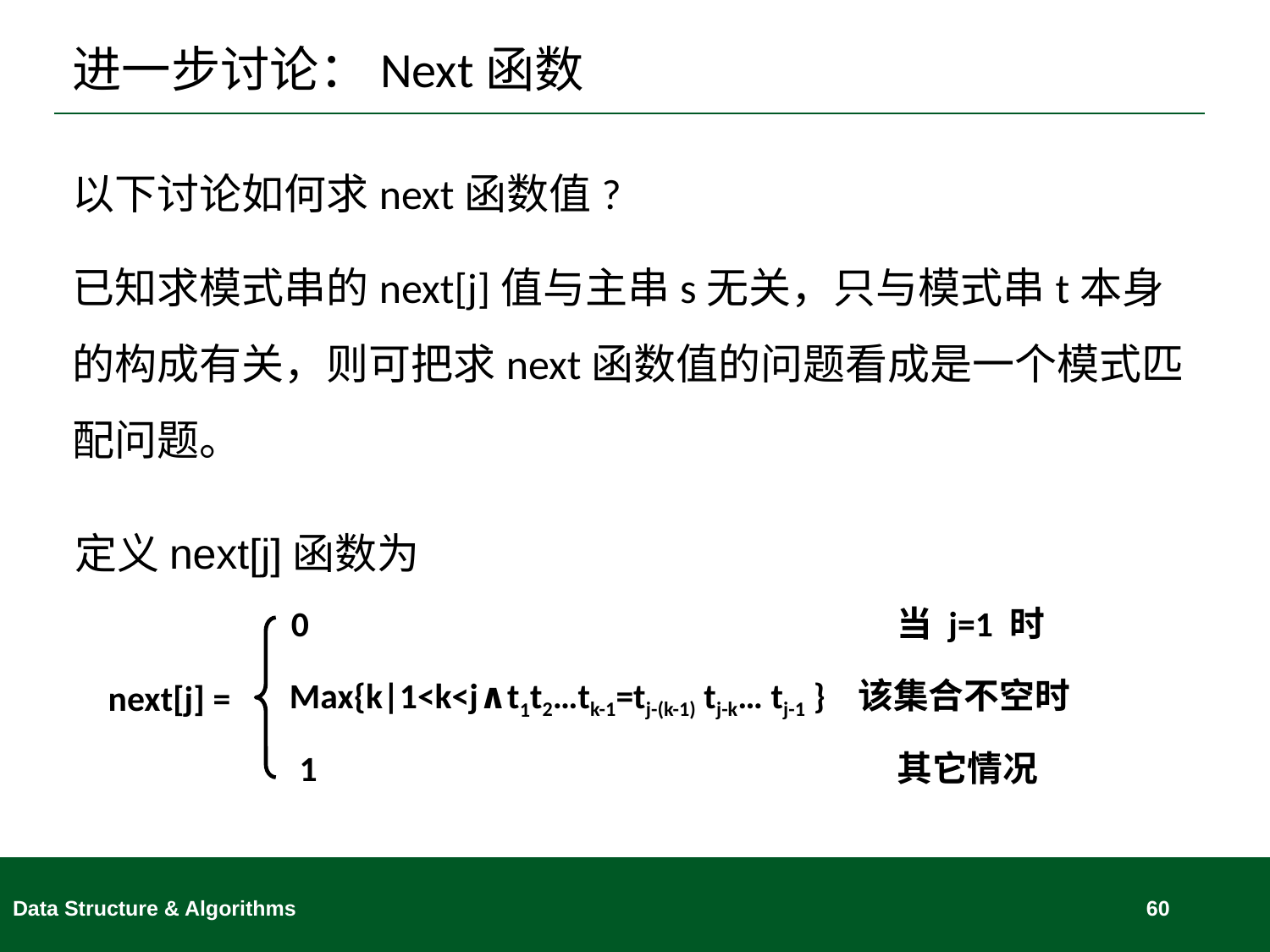

# 进一步讨论：Next函数
以下讨论如何求next函数值?
已知求模式串的next[j]值与主串s无关，只与模式串t本身的构成有关，则可把求next函数值的问题看成是一个模式匹配问题。
定义next[j]函数为
0                                                                        当 j=1 时

next[j] =
Max{k|1<k<j∧t1t2…tk-1=tj-(k-1) tj-k… tj-1 }   该集合不空时
1                                                                       其它情况
Data Structure & Algorithms
60